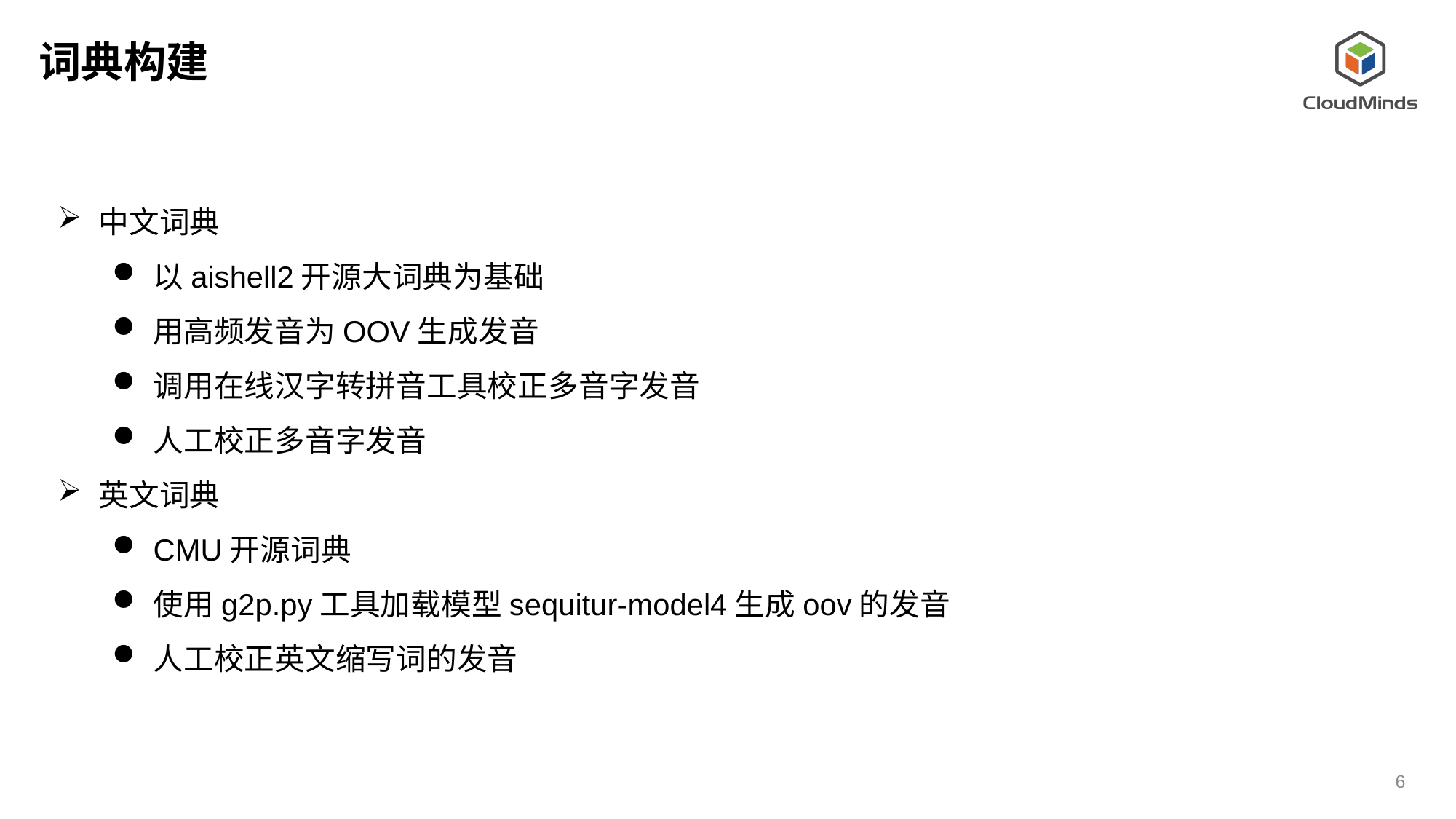

词典构建
中文词典
以aishell2开源大词典为基础
用高频发音为OOV生成发音
调用在线汉字转拼音工具校正多音字发音
人工校正多音字发音
英文词典
CMU开源词典
使用g2p.py工具加载模型sequitur-model4生成oov的发音
人工校正英文缩写词的发音
6